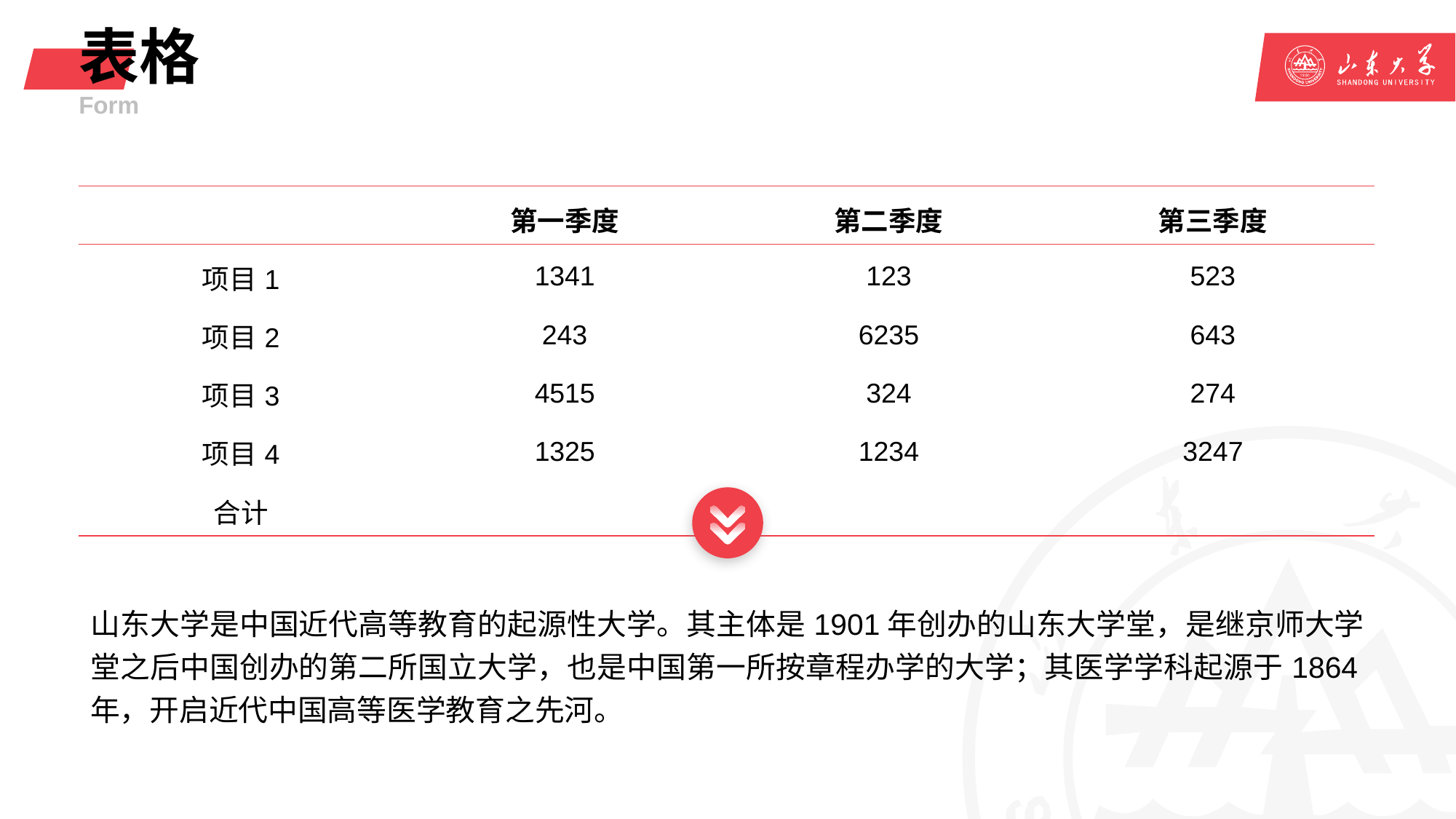

# 表格
Form
|  | 第一季度 | 第二季度 | 第三季度 |
| --- | --- | --- | --- |
| 项目1 | 1341 | 123 | 523 |
| 项目2 | 243 | 6235 | 643 |
| 项目3 | 4515 | 324 | 274 |
| 项目4 | 1325 | 1234 | 3247 |
| 合计 |  |  |  |

山东大学是中国近代高等教育的起源性大学。其主体是1901年创办的山东大学堂，是继京师大学堂之后中国创办的第二所国立大学，也是中国第一所按章程办学的大学；其医学学科起源于1864年，开启近代中国高等医学教育之先河。